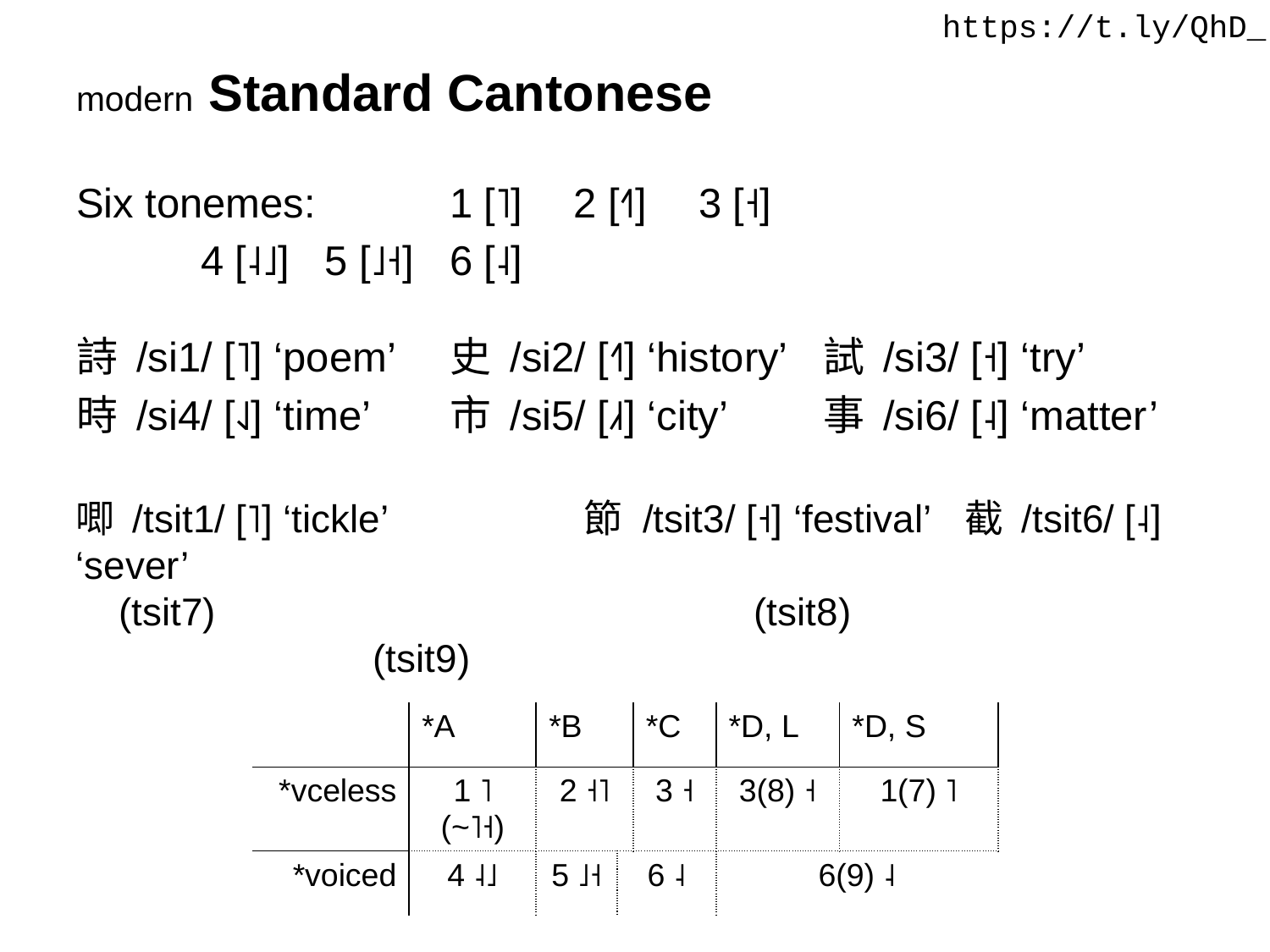

https://t.ly/QhD_
modern Standard Cantonese

Six tonemes: 	1 [˥] 	2 [˧˥] 	3 [˧]
					4 [˨˩]  	5 [˩˧] 	6 [˨]

詩 /si1/ [˥] ‘poem’	史 /si2/ [˧˥] ‘history’ 	試 /si3/ [˧] ‘try’
時 /si4/ [˨˩] ‘time’ 		市 /si5/ [˩˧] ‘city’ 		事 /si6/ [˨] ‘matter’

唧 /tsit1/ [˥] ‘tickle’ 		節 /tsit3/ [˧] ‘festival’	截 /tsit6/ [˨] ‘sever’
    (tsit7) 				    (tsit8)				    (tsit9)
|  | \*A | \*B |  | \*C | \*D, L | \*D, S |
| --- | --- | --- | --- | --- | --- | --- |
| \*vceless | 1 ˥ (~˥˧) | 2 ˧˥ |  | 3 ˧ | 3(8) ˧ | 1(7) ˥ |
| \*voiced | 4 ˨˩ | 5 ˩˧ | 6 ˨ |  | 6(9) ˨ |  |